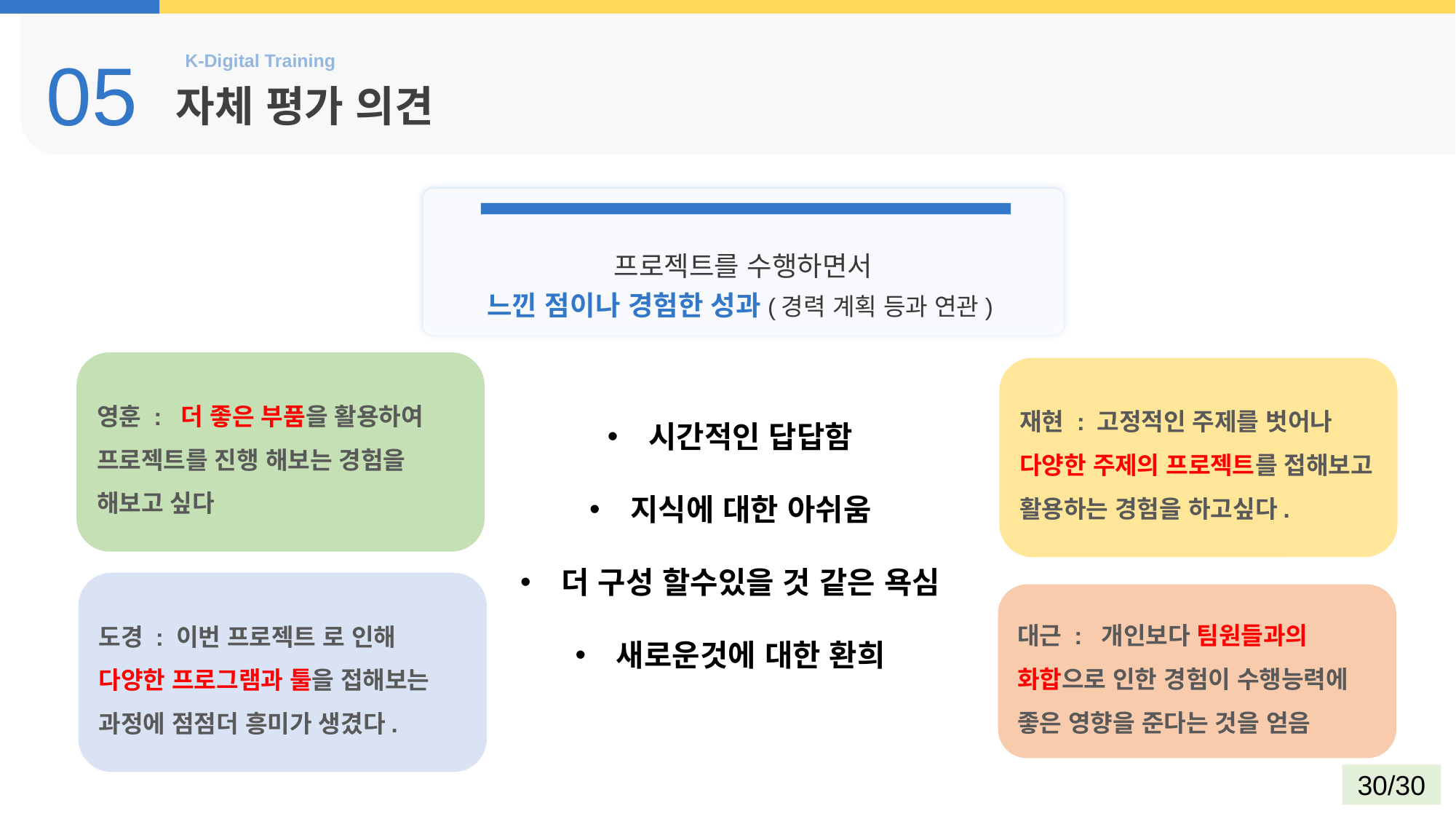

05
자체 평가 의견

프로젝트를 수행하면서
느낀 점이나 경험한 성과(경력 계획 등과 연관)
영훈 :  더 좋은 부품을 활용하여 프로젝트를 진행 해보는 경험을 해보고 싶다
재현 : 고정적인 주제를 벗어나 다양한 주제의 프로젝트를 접해보고 활용하는 경험을 하고싶다.
시간적인 답답함
지식에 대한 아쉬움
더 구성 할수있을 것 같은 욕심
새로운것에 대한 환희
도경 : 이번 프로젝트 로 인해 다양한 프로그램과 툴을 접해보는 과정에 점점더 흥미가 생겼다.
대근 :  개인보다 팀원들과의 화합으로 인한 경험이 수행능력에 좋은 영향을 준다는 것을 얻음